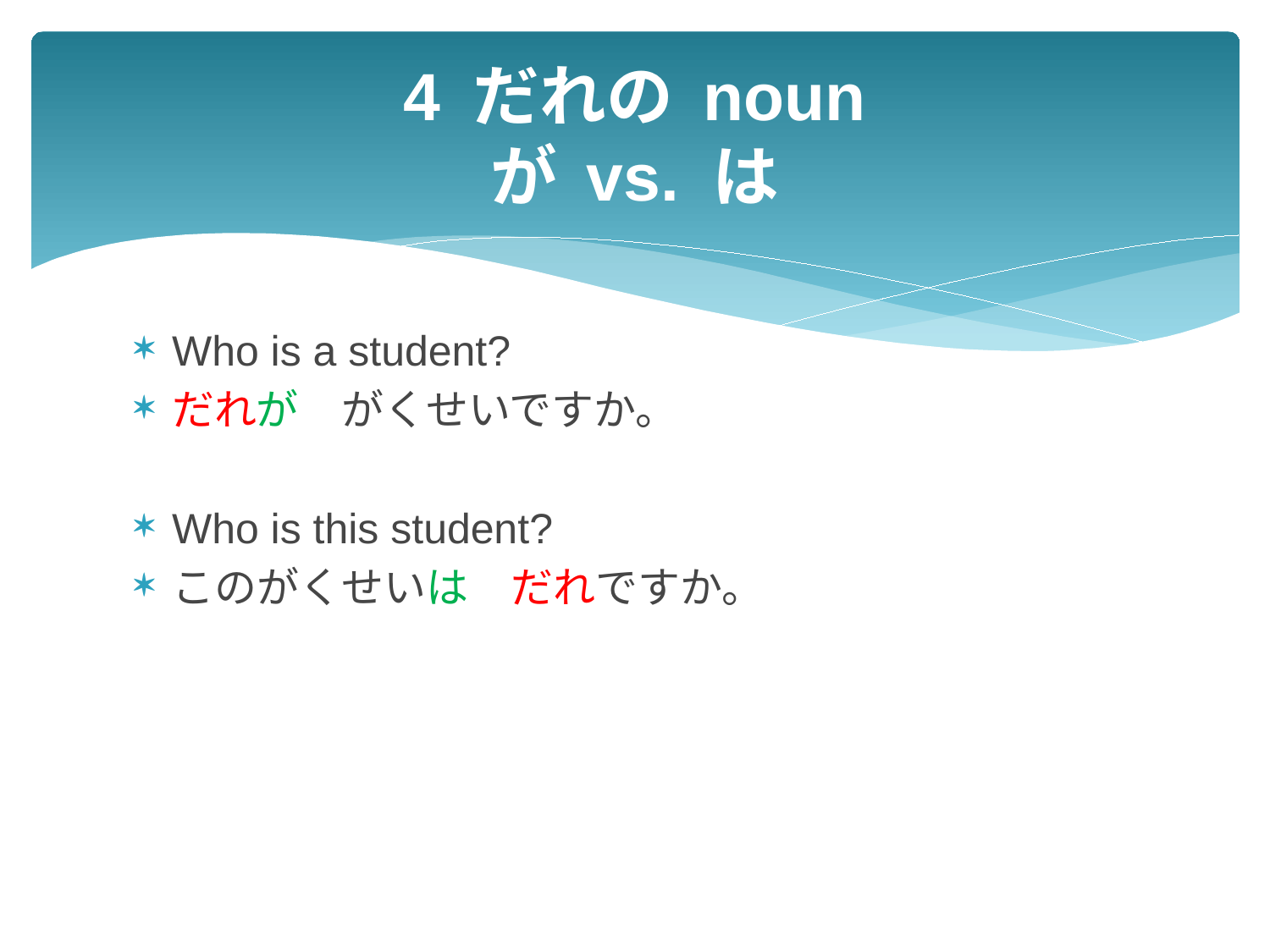

# 4 だれの noun が vs. は
Who is a student?
だれが　がくせいですか。

Who is this student?
このがくせいは　だれですか。